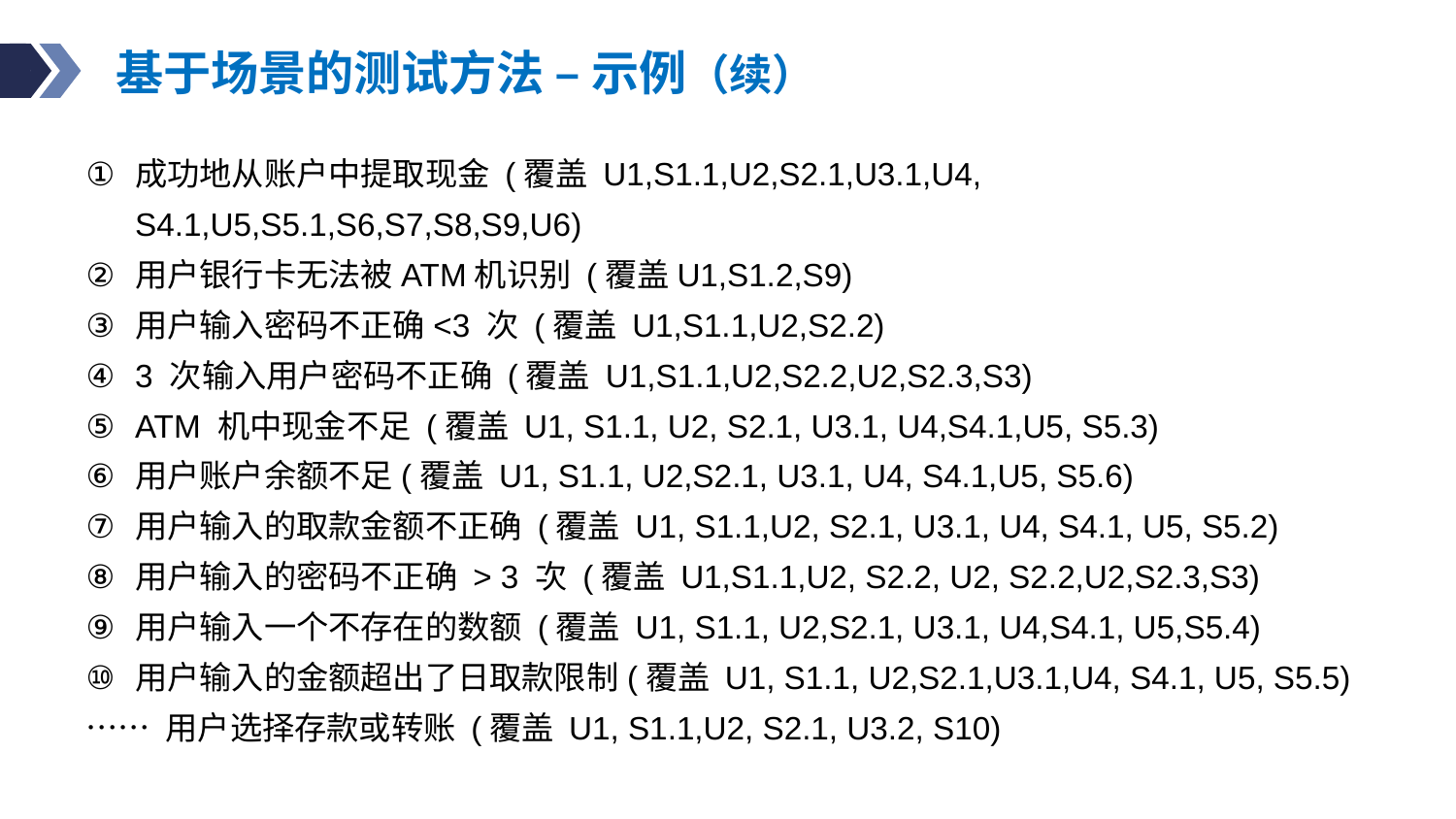

# 基于场景的测试方法 – 示例（续）
成功地从账户中提取现金 (覆盖 U1,S1.1,U2,S2.1,U3.1,U4, S4.1,U5,S5.1,S6,S7,S8,S9,U6)
用户银行卡无法被ATM机识别 (覆盖U1,S1.2,S9)
用户输入密码不正确<3 次 (覆盖 U1,S1.1,U2,S2.2)
3 次输入用户密码不正确 (覆盖 U1,S1.1,U2,S2.2,U2,S2.3,S3)
ATM 机中现金不足 (覆盖 U1, S1.1, U2, S2.1, U3.1, U4,S4.1,U5, S5.3)
用户账户余额不足(覆盖 U1, S1.1, U2,S2.1, U3.1, U4, S4.1,U5, S5.6)
用户输入的取款金额不正确 (覆盖 U1, S1.1,U2, S2.1, U3.1, U4, S4.1, U5, S5.2)
用户输入的密码不正确 > 3 次 (覆盖 U1,S1.1,U2, S2.2, U2, S2.2,U2,S2.3,S3)
用户输入一个不存在的数额 (覆盖 U1, S1.1, U2,S2.1, U3.1, U4,S4.1, U5,S5.4)
用户输入的金额超出了日取款限制(覆盖 U1, S1.1, U2,S2.1,U3.1,U4, S4.1, U5, S5.5)
…… 用户选择存款或转账 (覆盖 U1, S1.1,U2, S2.1, U3.2, S10)
102